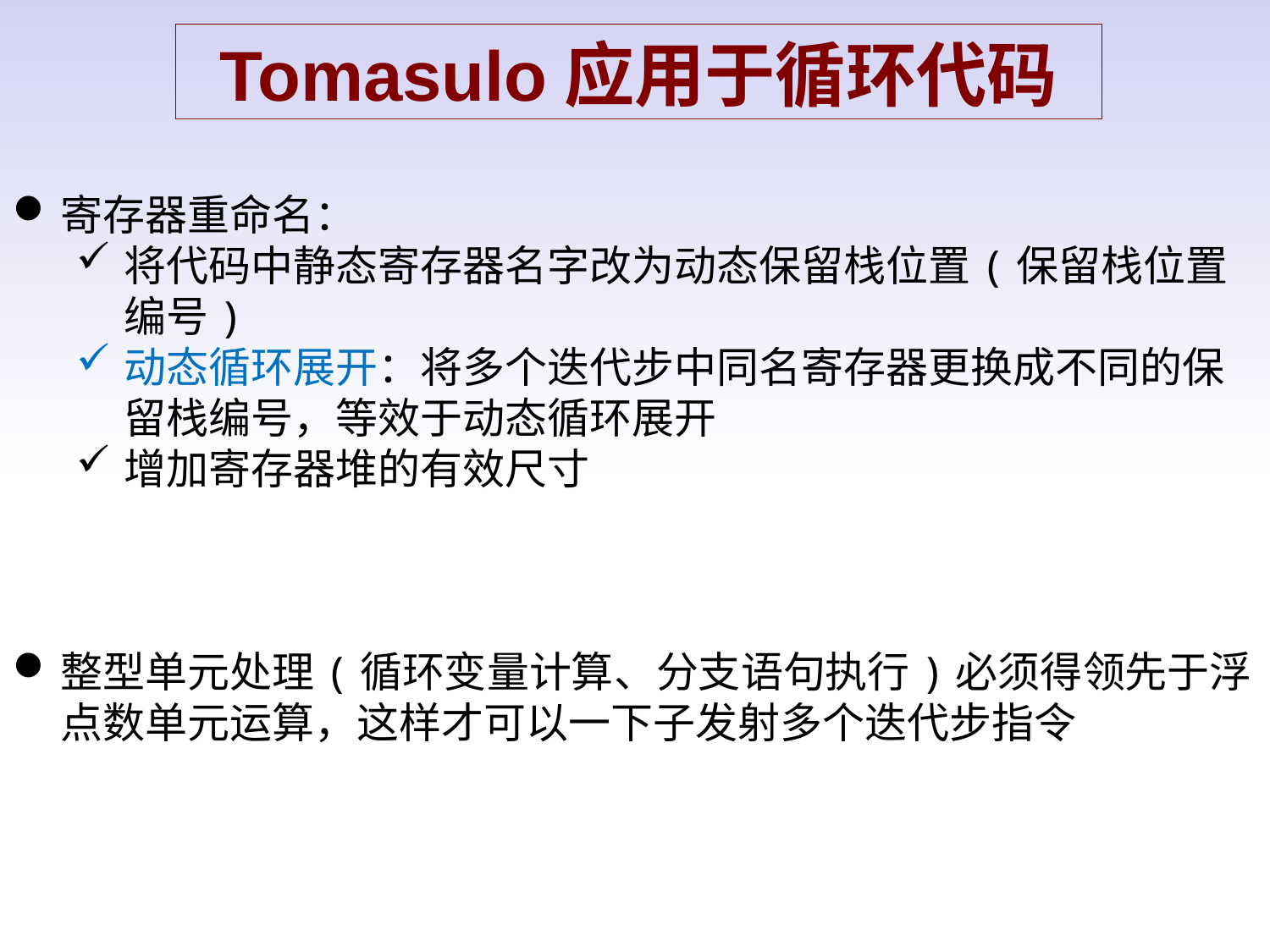

Tomasulo应用于循环代码
寄存器重命名：
将代码中静态寄存器名字改为动态保留栈位置(保留栈位置编号)
动态循环展开：将多个迭代步中同名寄存器更换成不同的保留栈编号，等效于动态循环展开
增加寄存器堆的有效尺寸

整型单元处理(循环变量计算、分支语句执行)必须得领先于浮点数单元运算，这样才可以一下子发射多个迭代步指令